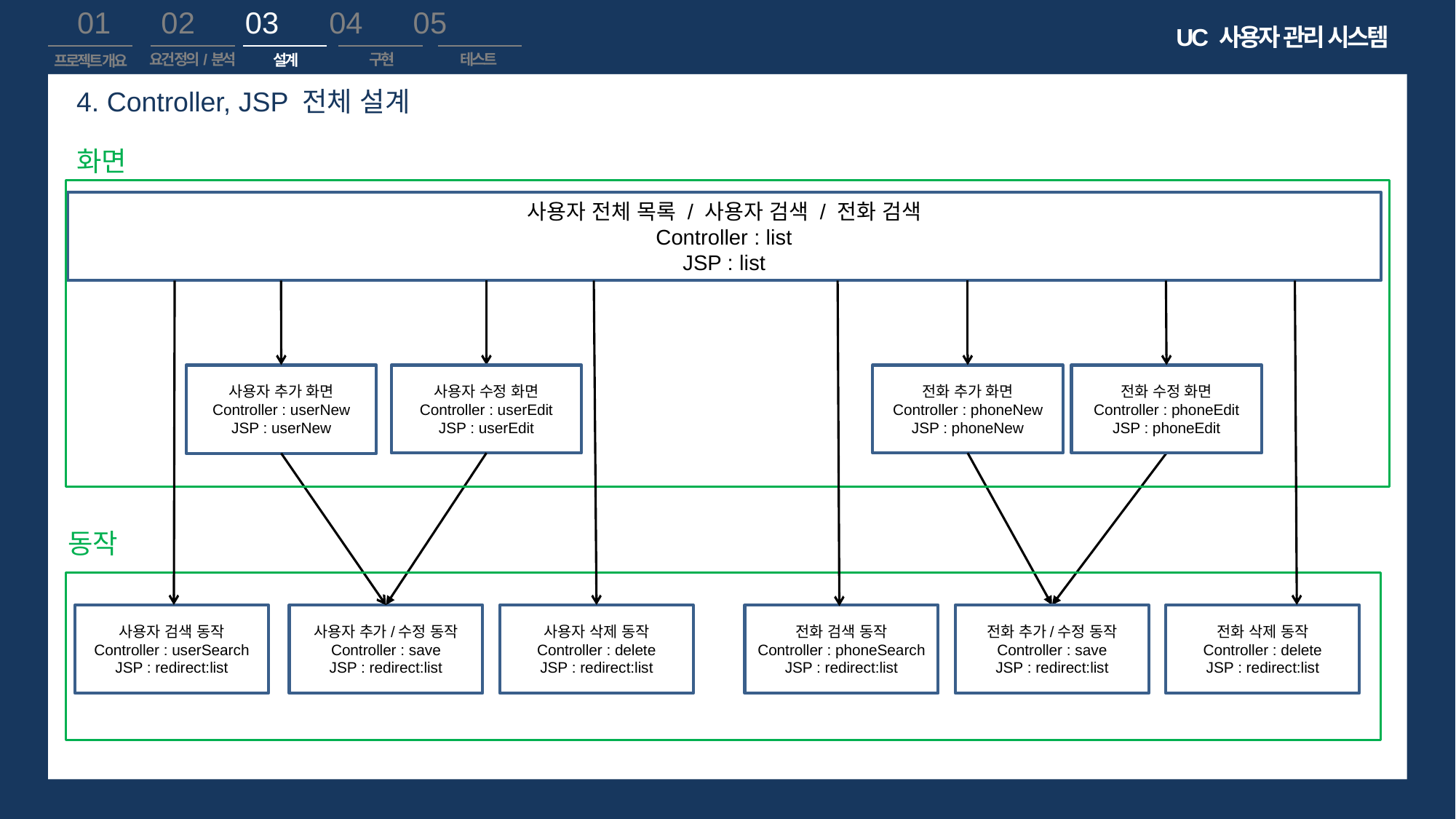

01      02      03      04      05
UC 사용자 관리 시스템
요건 정의/분석
구현
테스트
설계
프로젝트 개요

4. Controller, JSP 전체 설계
화면

사용자 전체 목록 / 사용자 검색 / 전화 검색
Controller : list
JSP : list
사용자 추가 화면
Controller : userNew
JSP : userNew
사용자 수정 화면
Controller : userEdit
JSP : userEdit
전화 추가 화면
Controller : phoneNew
JSP : phoneNew
전화 수정 화면
Controller : phoneEdit
JSP : phoneEdit
동작

사용자 검색 동작
Controller : userSearch
JSP : redirect:list
사용자 추가/수정 동작
Controller : save
JSP : redirect:list
사용자 삭제 동작
Controller : delete
JSP : redirect:list
전화 검색 동작
Controller : phoneSearch
JSP : redirect:list
전화 추가/수정 동작
Controller : save
JSP : redirect:list
전화 삭제 동작
Controller : delete
JSP : redirect:list